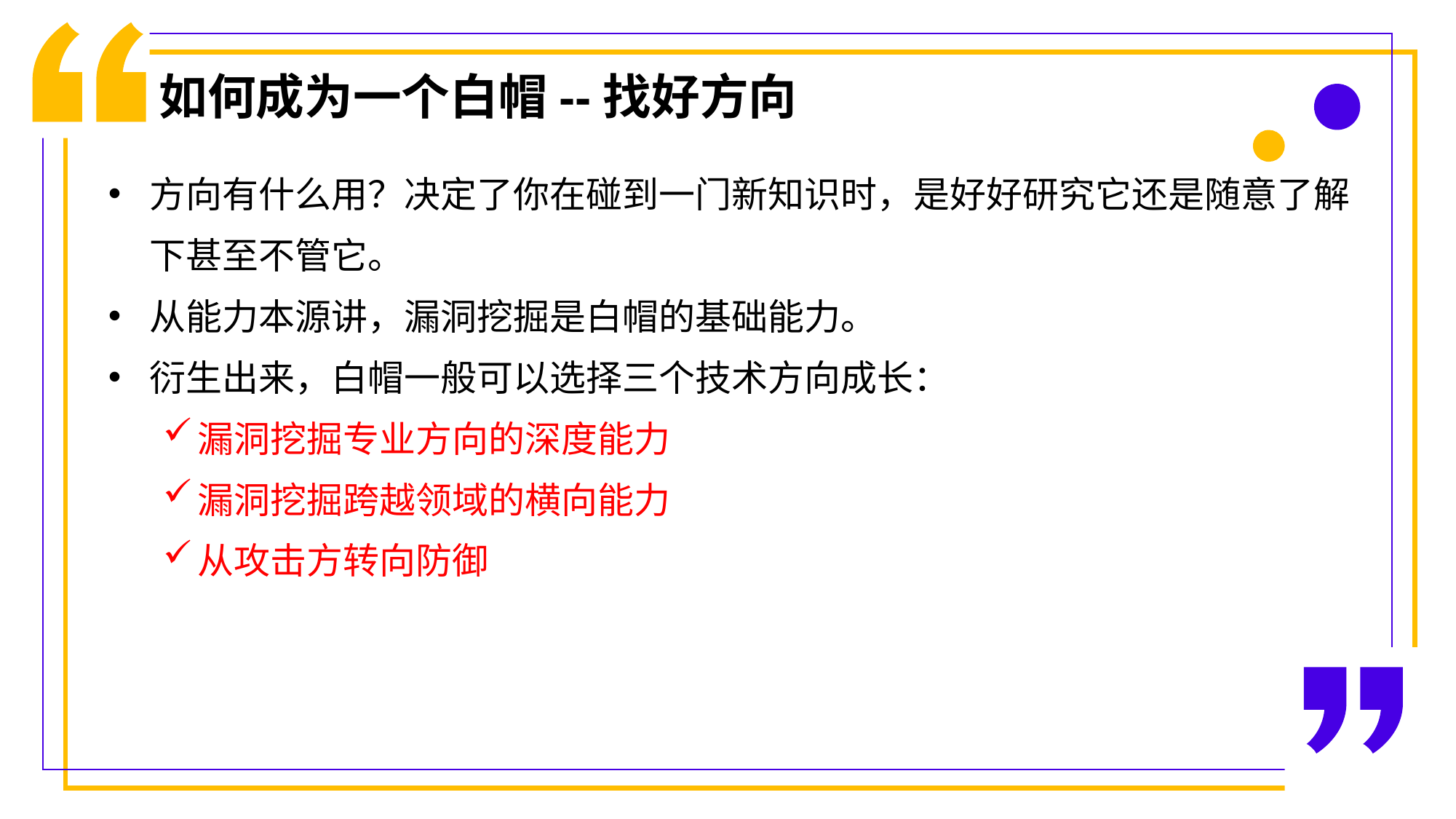

如何成为一个白帽--找好方向

方向有什么用？决定了你在碰到一门新知识时，是好好研究它还是随意了解下甚至不管它。
从能力本源讲，漏洞挖掘是白帽的基础能力。
衍生出来，白帽一般可以选择三个技术方向成长：
漏洞挖掘专业方向的深度能力
漏洞挖掘跨越领域的横向能力
从攻击方转向防御